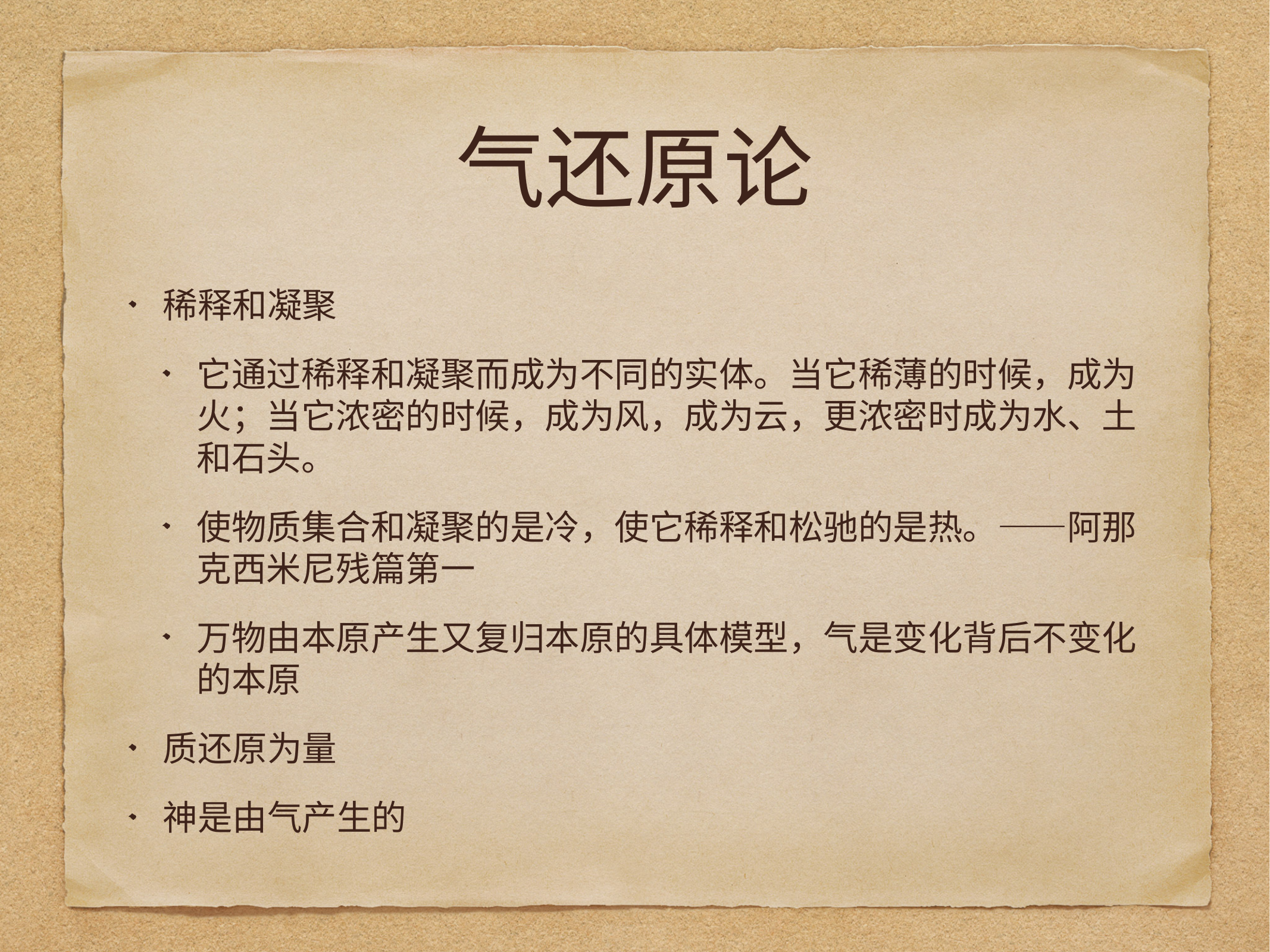

# 气还原论
稀释和凝聚
它通过稀释和凝聚而成为不同的实体。当它稀薄的时候，成为火；当它浓密的时候，成为风，成为云，更浓密时成为水、土和石头。
使物质集合和凝聚的是冷，使它稀释和松驰的是热。——阿那克西米尼残篇第一
万物由本原产生又复归本原的具体模型，气是变化背后不变化的本原
质还原为量
神是由气产生的